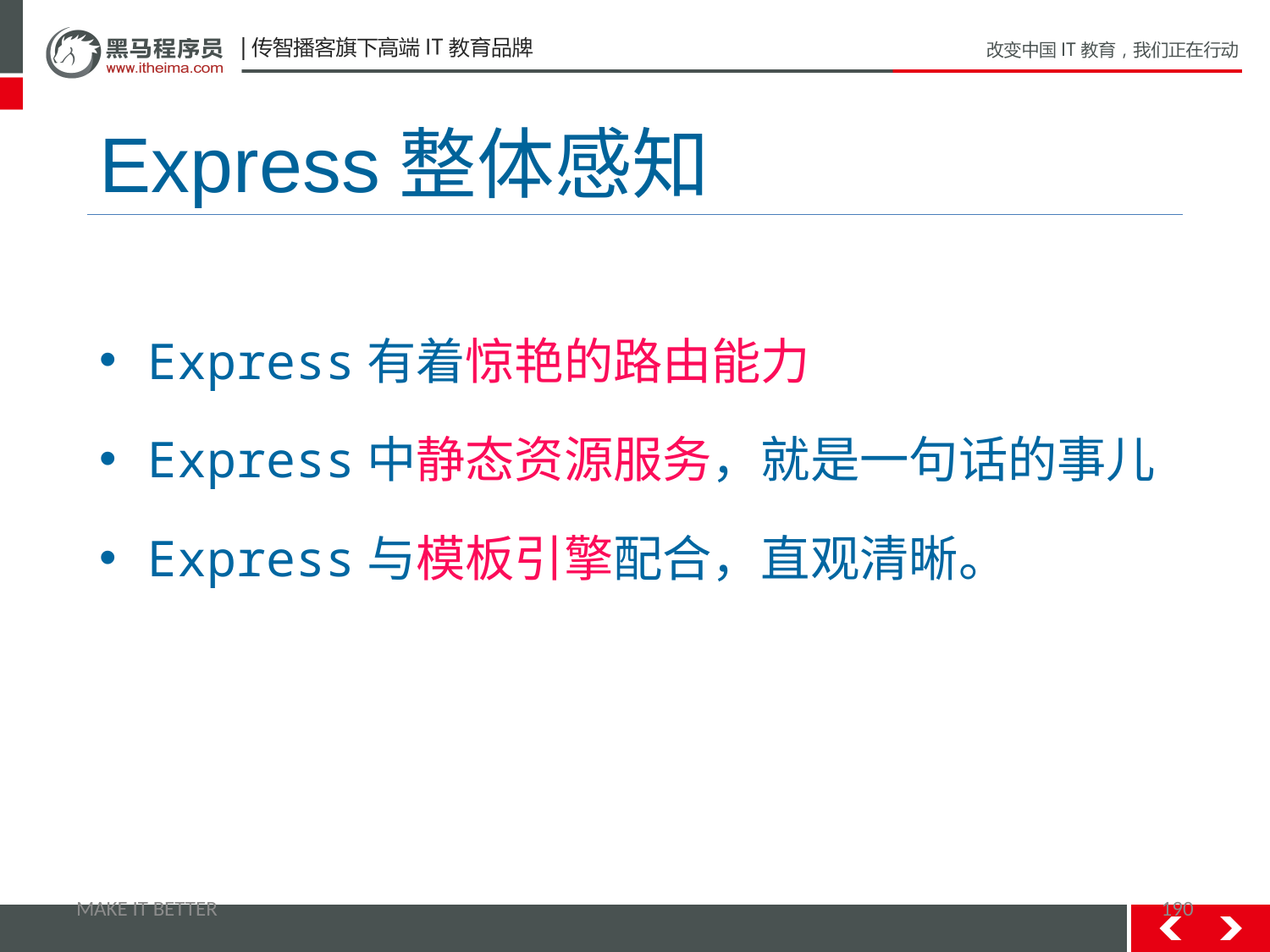

# Express整体感知

Express有着惊艳的路由能力
Express中静态资源服务，就是一句话的事儿
Express与模板引擎配合，直观清晰。
MAKE IT BETTER
190